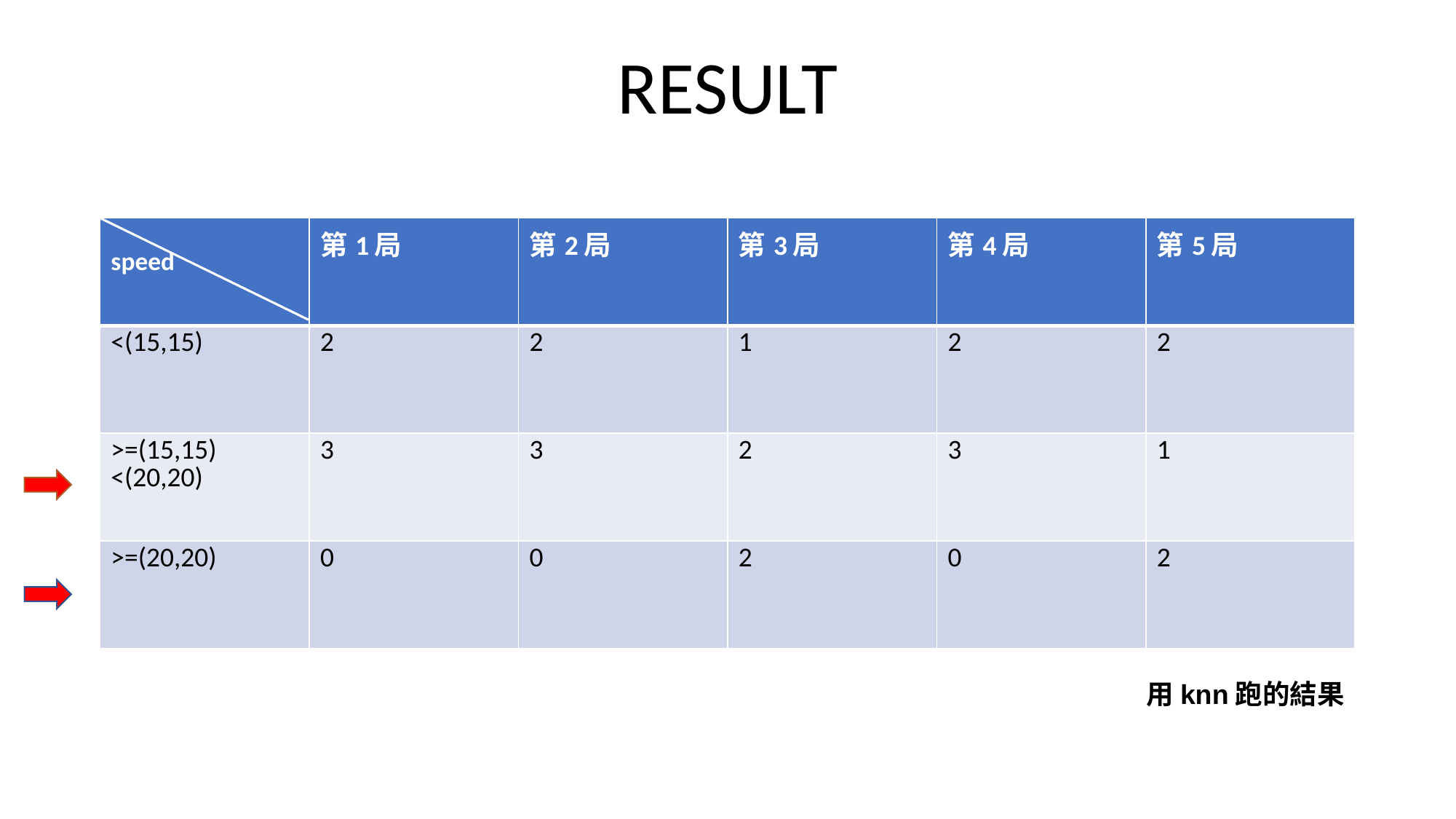

# RESULT
| speed | 第1局 | 第2局 | 第3局 | 第4局 | 第5局 |
| --- | --- | --- | --- | --- | --- |
| <(15,15) | 2 | 2 | 1 | 2 | 2 |
| >=(15,15) <(20,20) | 3 | 3 | 2 | 3 | 1 |
| >=(20,20) | 0 | 0 | 2 | 0 | 2 |

用knn跑的結果